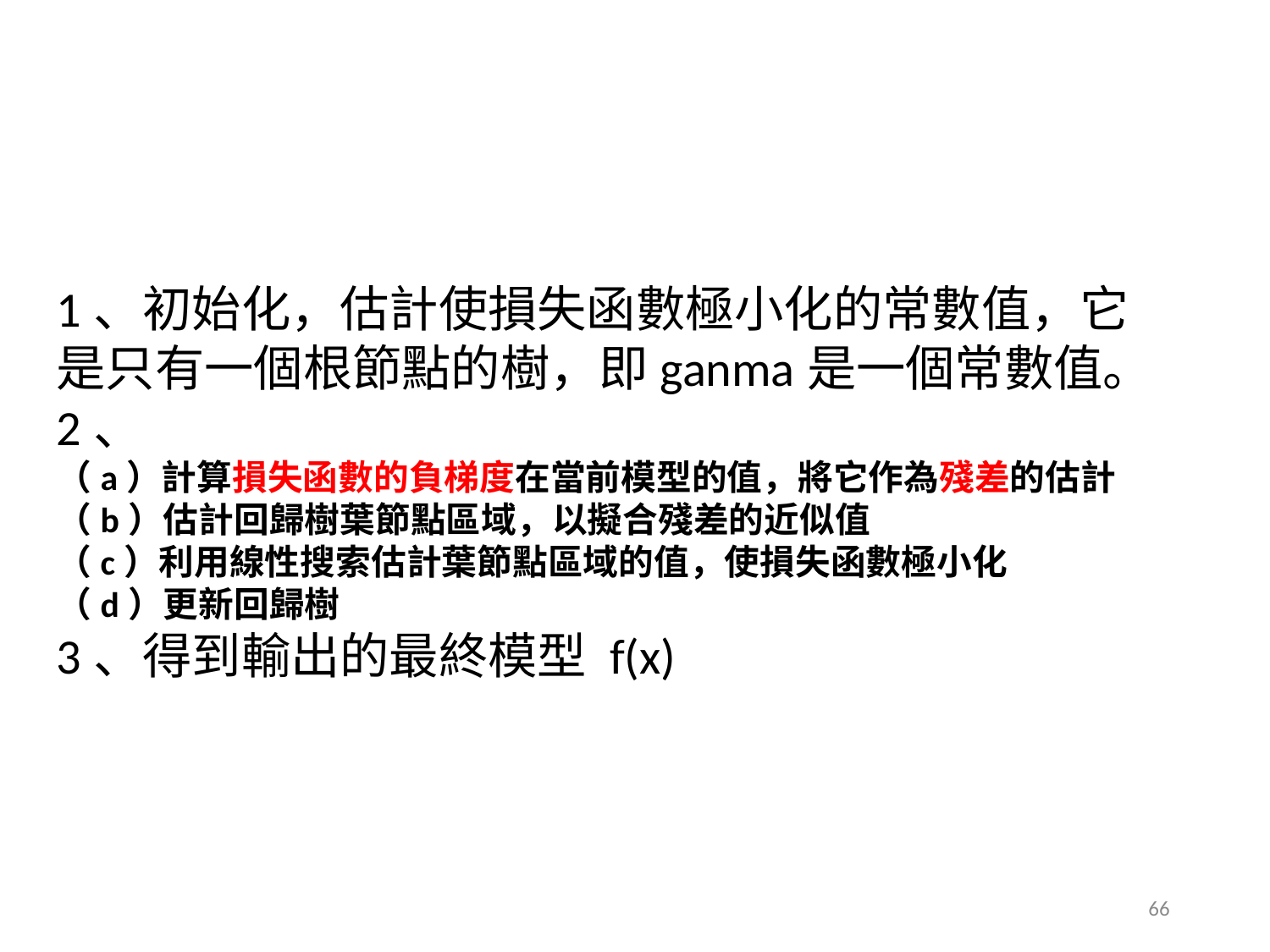

#
1、初始化，估計使損失函數極小化的常數值，它是只有一個根節點的樹，即ganma是一個常數值。
2、
（a）計算損失函數的負梯度在當前模型的值，將它作為殘差的估計
（b）估計回歸樹葉節點區域，以擬合殘差的近似值
（c）利用線性搜索估計葉節點區域的值，使損失函數極小化
（d）更新回歸樹
3、得到輸出的最終模型 f(x)
66